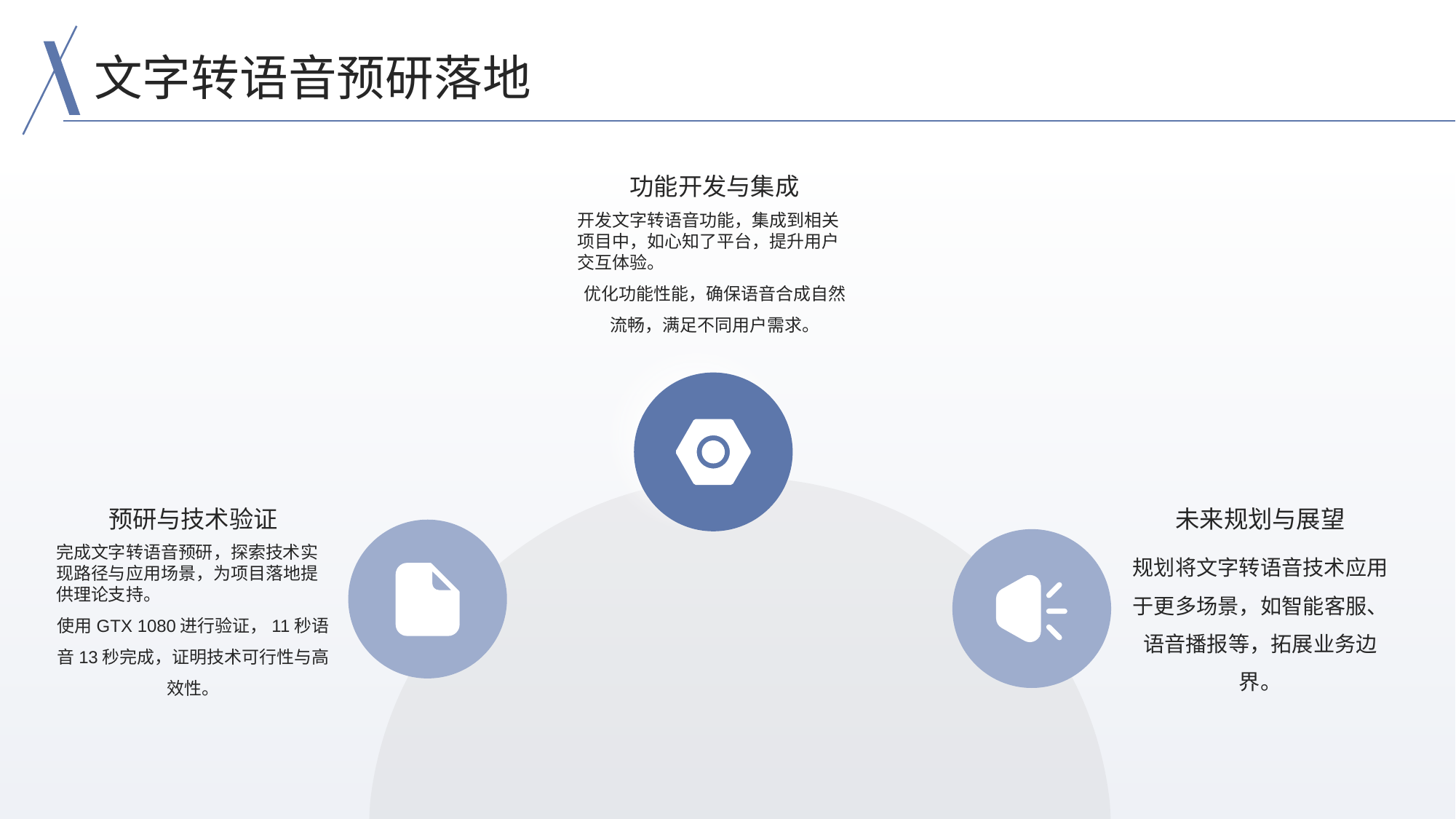

文字转语音预研落地
功能开发与集成
开发文字转语音功能，集成到相关项目中，如心知了平台，提升用户交互体验。
优化功能性能，确保语音合成自然流畅，满足不同用户需求。

预研与技术验证
未来规划与展望

完成文字转语音预研，探索技术实现路径与应用场景，为项目落地提供理论支持。
使用GTX 1080进行验证，11秒语音13秒完成，证明技术可行性与高效性。
规划将文字转语音技术应用于更多场景，如智能客服、语音播报等，拓展业务边界。